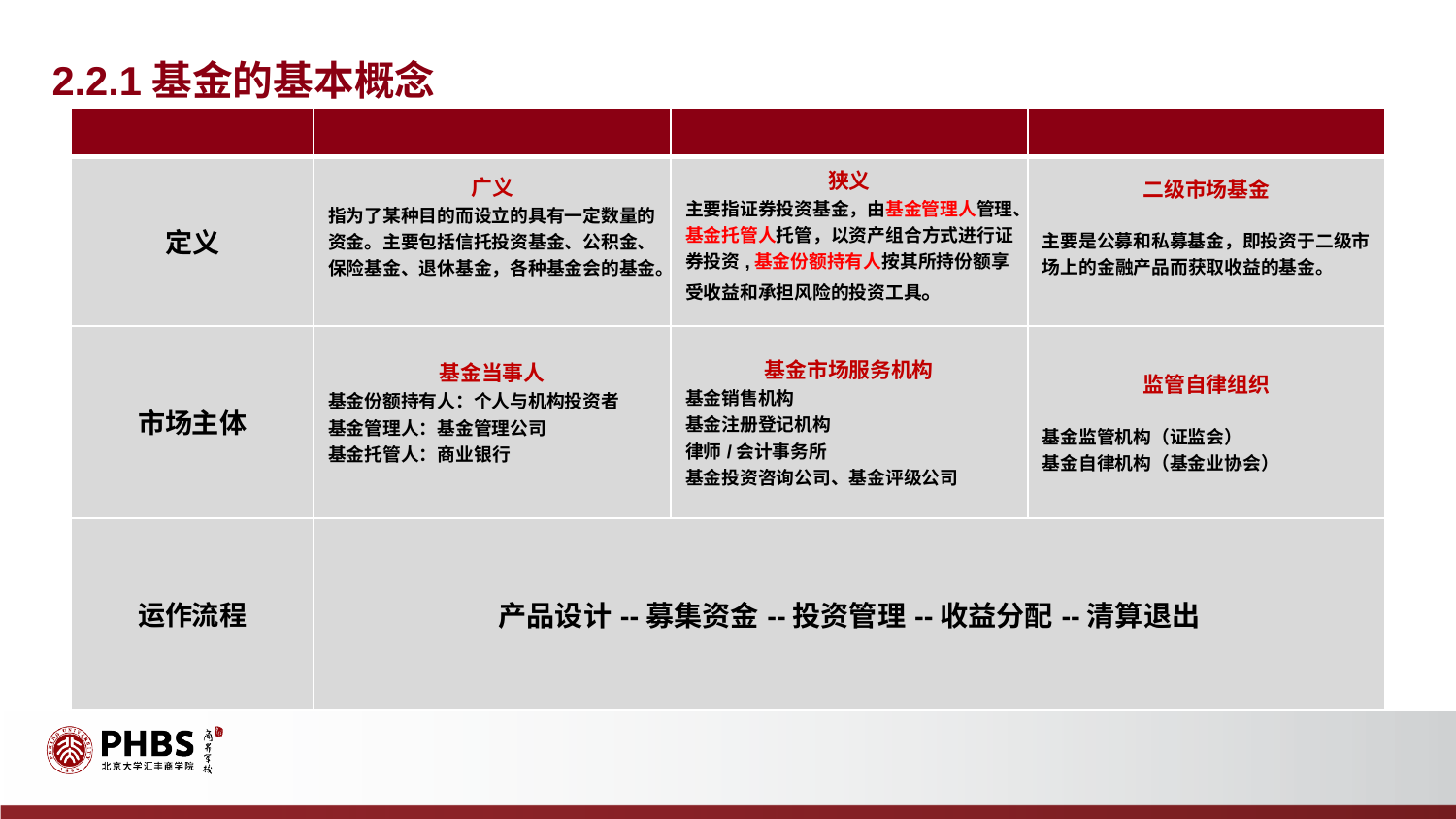

2.2.1基金的基本概念
|  |  |  |  |
| --- | --- | --- | --- |
| 定义 | 广义 指为了某种目的而设立的具有一定数量的资金。主要包括信托投资基金、公积金、保险基金、退休基金，各种基金会的基金。 | 狭义 主要指证券投资基金，由基金管理人管理、基金托管人托管，以资产组合方式进行证券投资,基金份额持有人按其所持份额享受收益和承担风险的投资工具。 | 二级市场基金 主要是公募和私募基金，即投资于二级市场上的金融产品而获取收益的基金。 |
| 市场主体 | 基金当事人 基金份额持有人：个人与机构投资者 基金管理人：基金管理公司 基金托管人：商业银行 | 基金市场服务机构 基金销售机构 基金注册登记机构 律师/会计事务所 基金投资咨询公司、基金评级公司 | 监管自律组织 基金监管机构（证监会） 基金自律机构（基金业协会） |
| 运作流程 | 产品设计--募集资金--投资管理--收益分配--清算退出 |  |  |